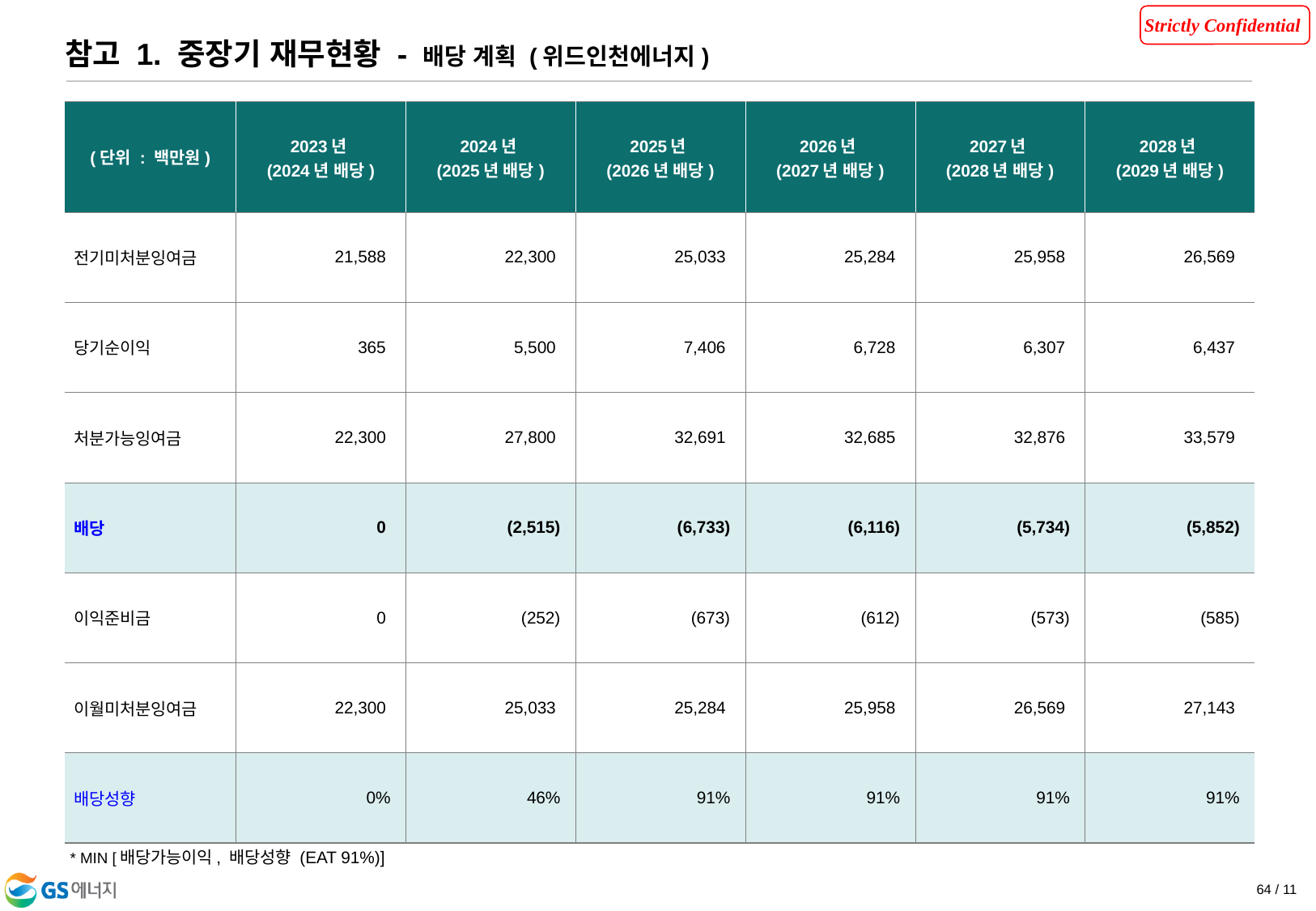

참고 1. 중장기 재무현황 - 배당 계획 (위드인천에너지)
| (단위 : 백만원) | 2023년 (2024년 배당) | 2024년 (2025년 배당) | 2025년 (2026년 배당) | 2026년 (2027년 배당) | 2027년 (2028년 배당) | 2028년 (2029년 배당) |
| --- | --- | --- | --- | --- | --- | --- |
| 전기미처분잉여금 | 21,588 | 22,300 | 25,033 | 25,284 | 25,958 | 26,569 |
| 당기순이익 | 365 | 5,500 | 7,406 | 6,728 | 6,307 | 6,437 |
| 처분가능잉여금 | 22,300 | 27,800 | 32,691 | 32,685 | 32,876 | 33,579 |
| 배당 | 0 | (2,515) | (6,733) | (6,116) | (5,734) | (5,852) |
| 이익준비금 | 0 | (252) | (673) | (612) | (573) | (585) |
| 이월미처분잉여금 | 22,300 | 25,033 | 25,284 | 25,958 | 26,569 | 27,143 |
| 배당성향 | 0% | 46% | 91% | 91% | 91% | 91% |
* MIN [배당가능이익, 배당성향 (EAT 91%)]